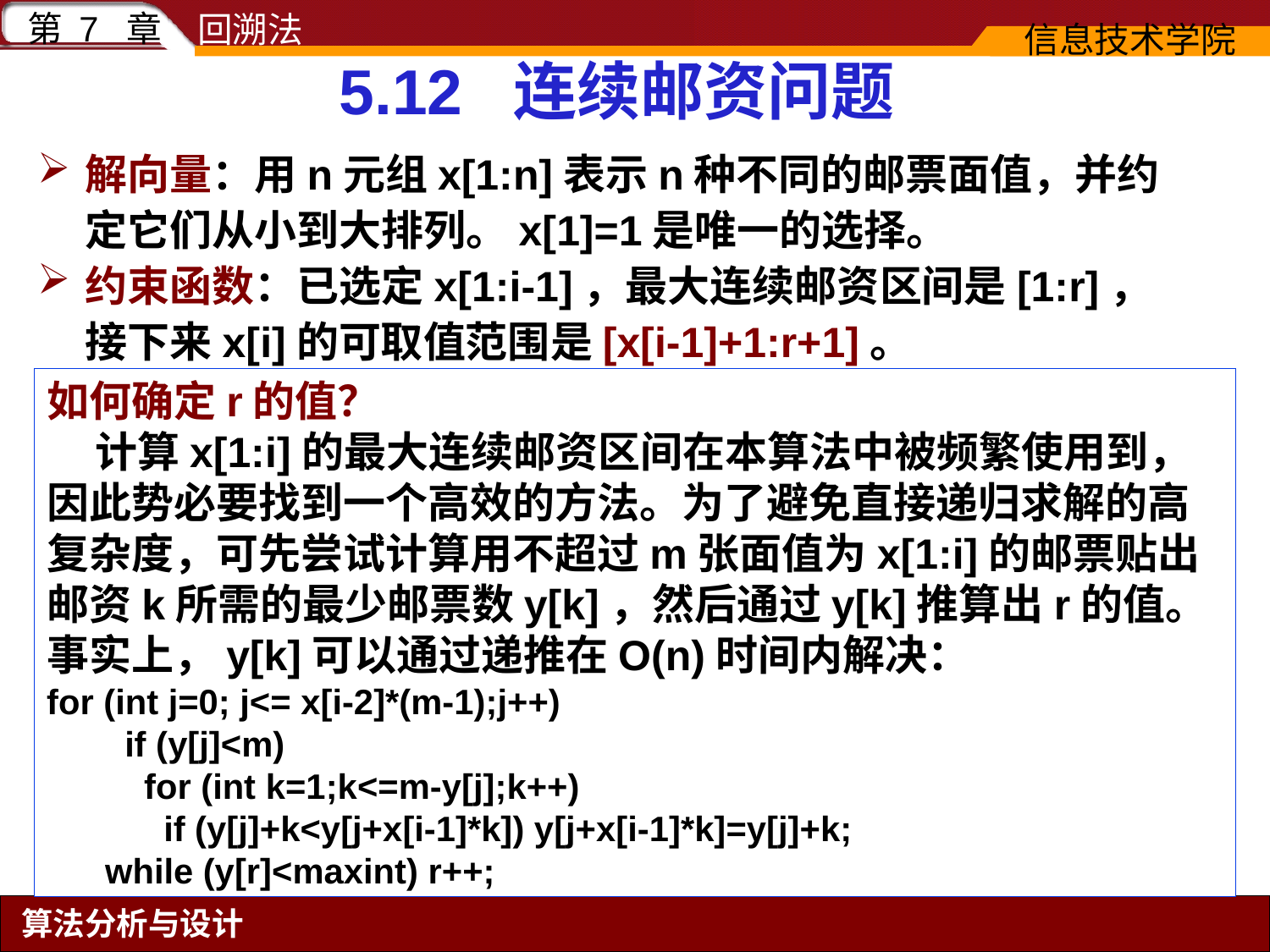

5.12  连续邮资问题
解向量：用n元组x[1:n]表示n种不同的邮票面值，并约定它们从小到大排列。x[1]=1是唯一的选择。
约束函数：已选定x[1:i-1]，最大连续邮资区间是[1:r]，接下来x[i]的可取值范围是[x[i-1]+1:r+1]。
如何确定r的值？
    计算x[1:i]的最大连续邮资区间在本算法中被频繁使用到，因此势必要找到一个高效的方法。为了避免直接递归求解的高复杂度，可先尝试计算用不超过m张面值为x[1:i]的邮票贴出邮资k所需的最少邮票数y[k]，然后通过y[k]推算出r的值。事实上，y[k]可以通过递推在O(n)时间内解决：
for (int j=0; j<= x[i-2]*(m-1);j++)
        if (y[j]<m)
          for (int k=1;k<=m-y[j];k++)
            if (y[j]+k<y[j+x[i-1]*k]) y[j+x[i-1]*k]=y[j]+k;
      while (y[r]<maxint) r++;